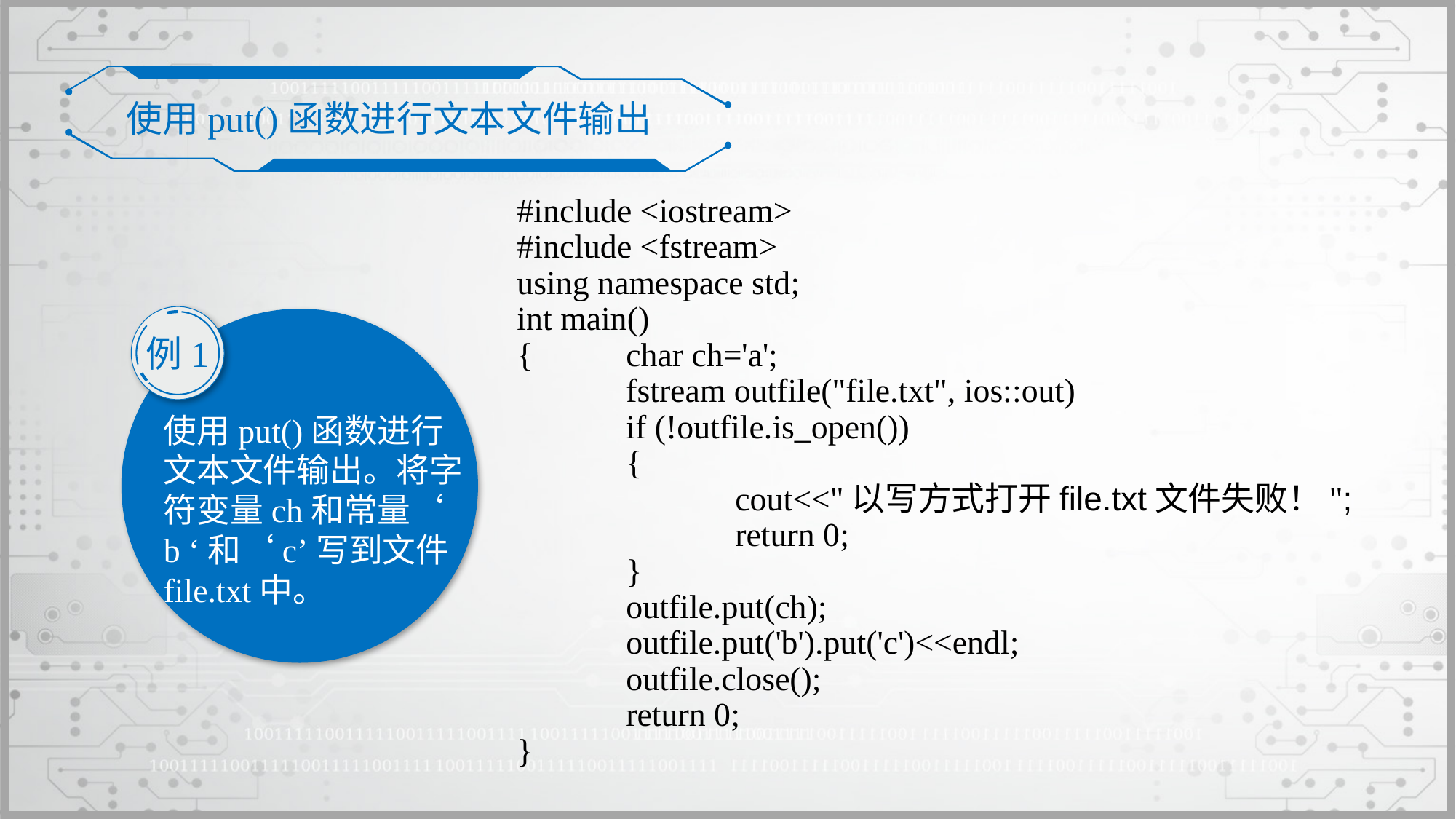

使用put()函数进行文本文件输出
#include <iostream>
#include <fstream>
using namespace std;
int main()
{	char ch='a';
	fstream outfile("file.txt", ios::out)
	if (!outfile.is_open())
	{
		cout<<"以写方式打开file.txt文件失败！";
		return 0;
	}
	outfile.put(ch);
	outfile.put('b').put('c')<<endl;
	outfile.close();
	return 0;
}

例1

使用put()函数进行文本文件输出。将字符变量ch和常量‘ b ‘和‘c’写到文件file.txt中。